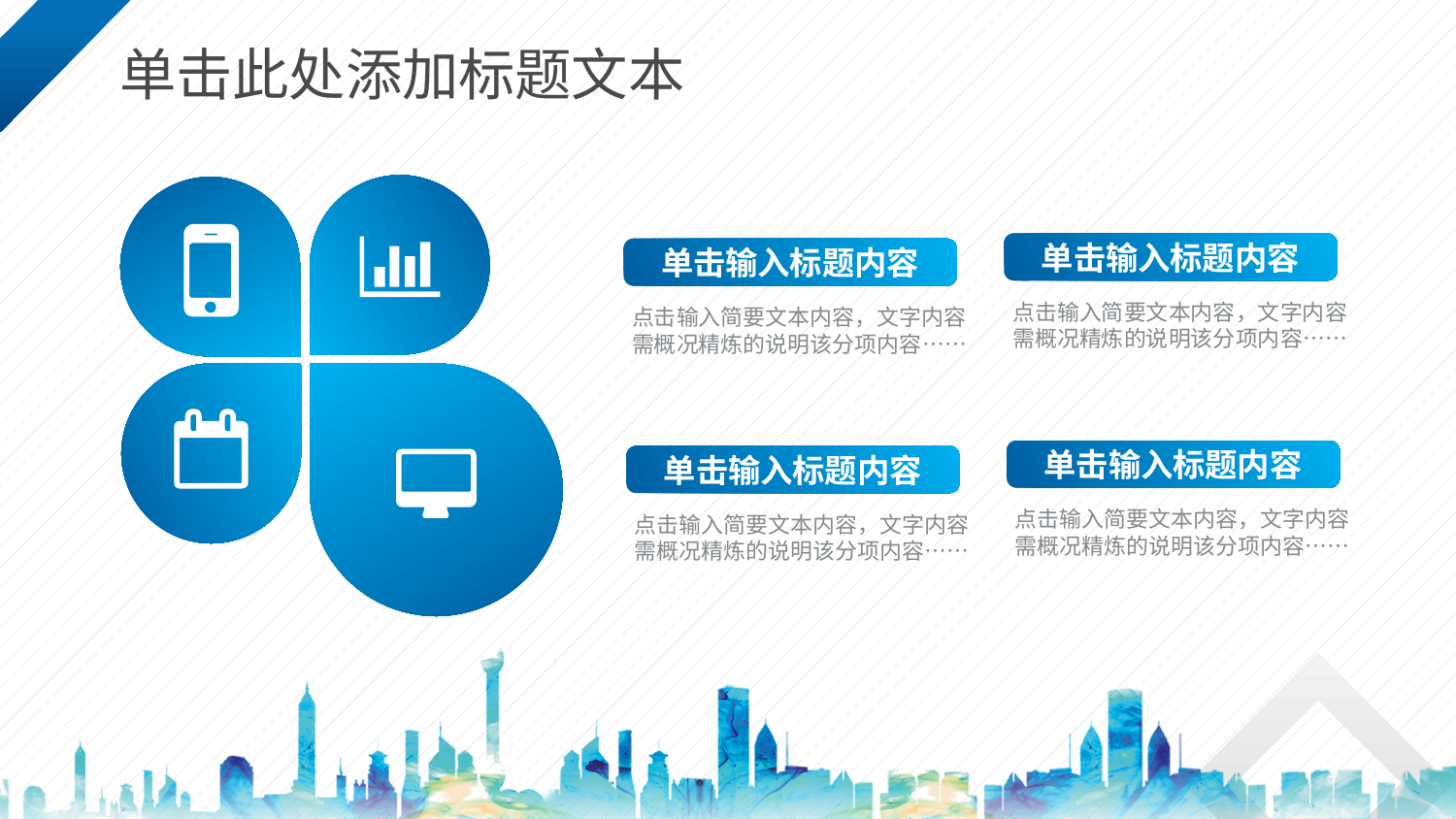

单击此处添加标题文本

单击输入标题内容
点击输入简要文本内容，文字内容需概况精炼的说明该分项内容……
单击输入标题内容
点击输入简要文本内容，文字内容需概况精炼的说明该分项内容……

单击输入标题内容
点击输入简要文本内容，文字内容需概况精炼的说明该分项内容……
单击输入标题内容
点击输入简要文本内容，文字内容需概况精炼的说明该分项内容……